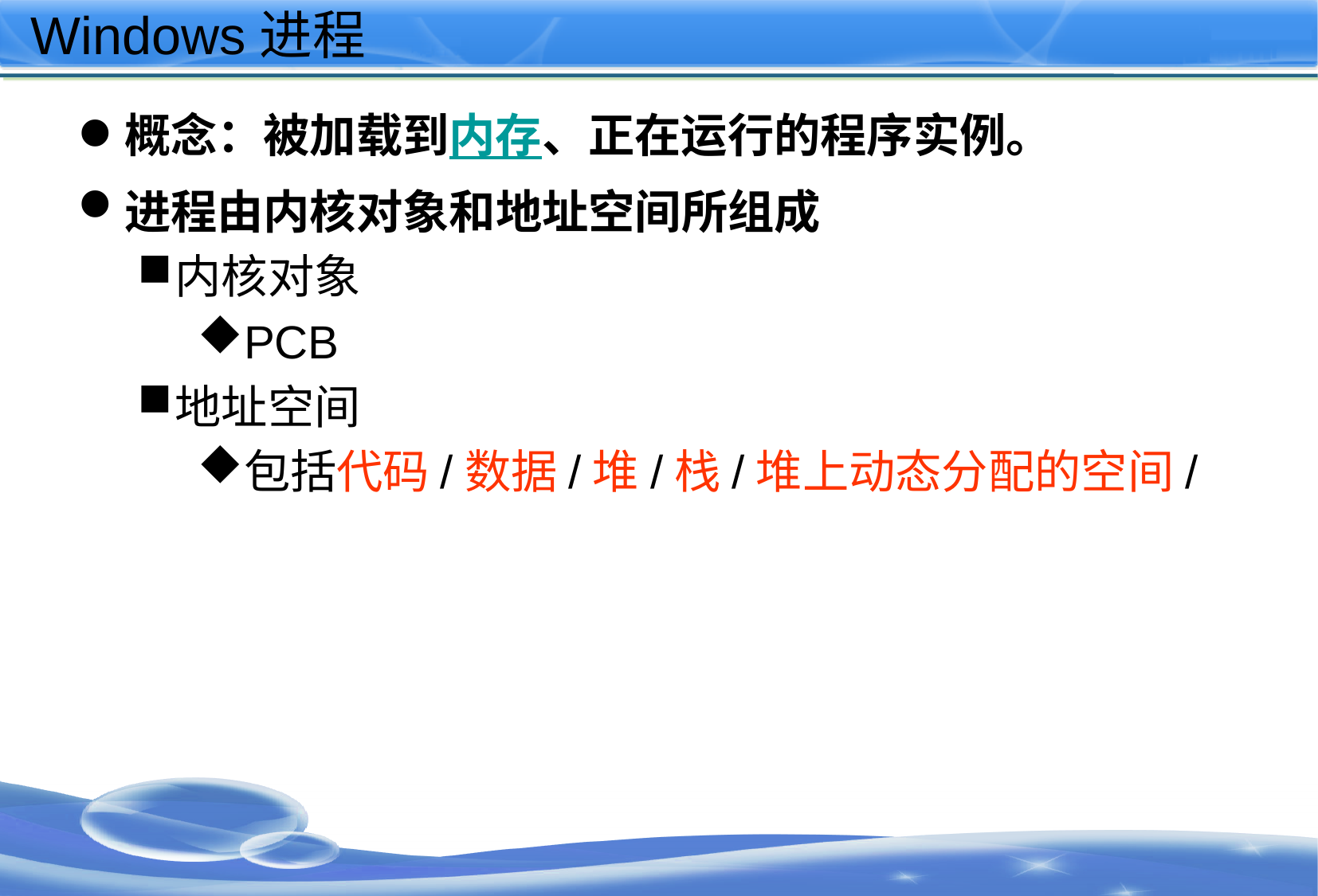

# Windows进程
概念：被加载到内存、正在运行的程序实例。
进程由内核对象和地址空间所组成
内核对象
PCB
地址空间
包括代码/数据/堆/栈/堆上动态分配的空间/